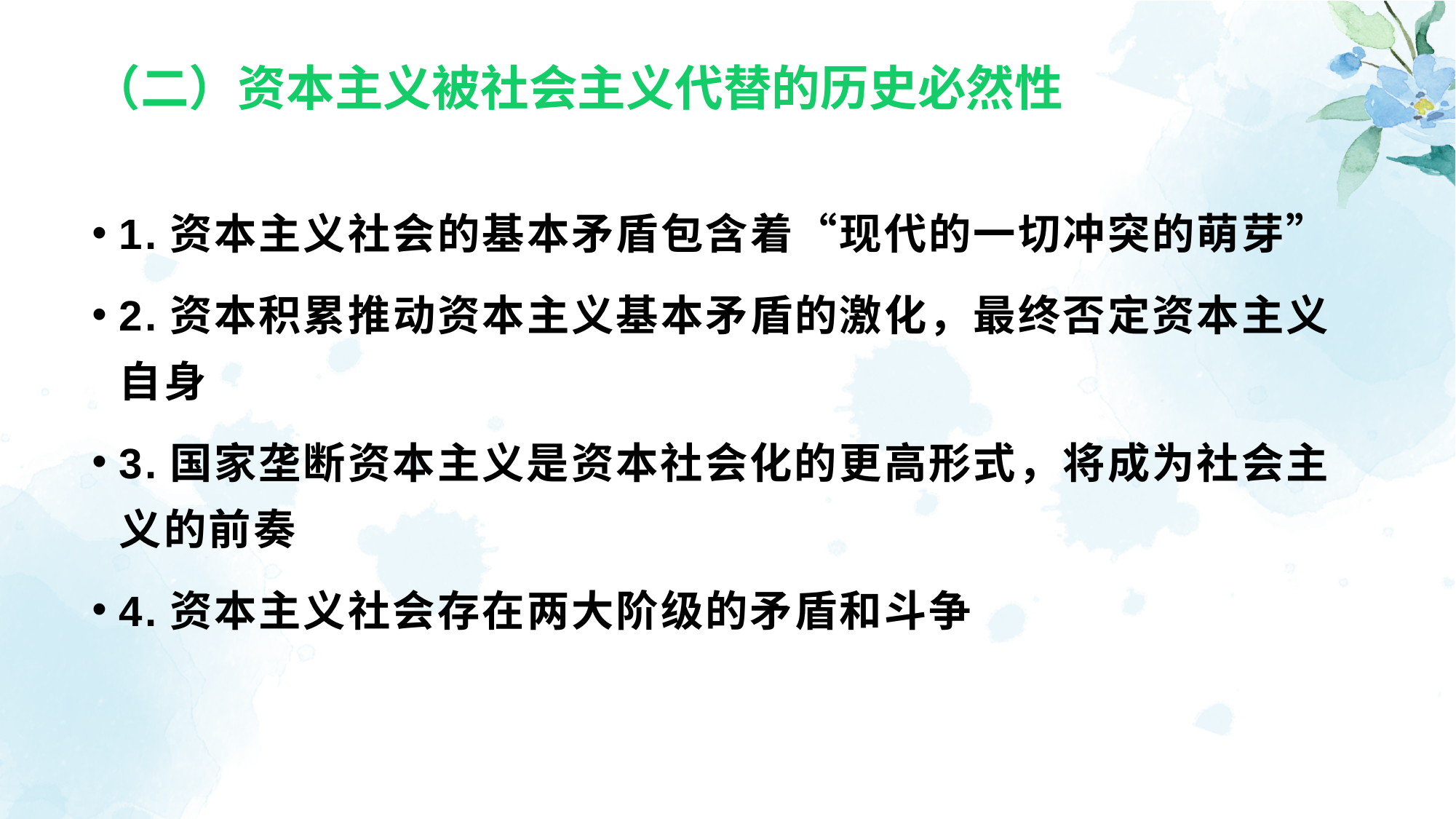

# （二）资本主义被社会主义代替的历史必然性
1.资本主义社会的基本矛盾包含着“现代的一切冲突的萌芽”
2.资本积累推动资本主义基本矛盾的激化，最终否定资本主义自身
3.国家垄断资本主义是资本社会化的更高形式，将成为社会主义的前奏
4.资本主义社会存在两大阶级的矛盾和斗争